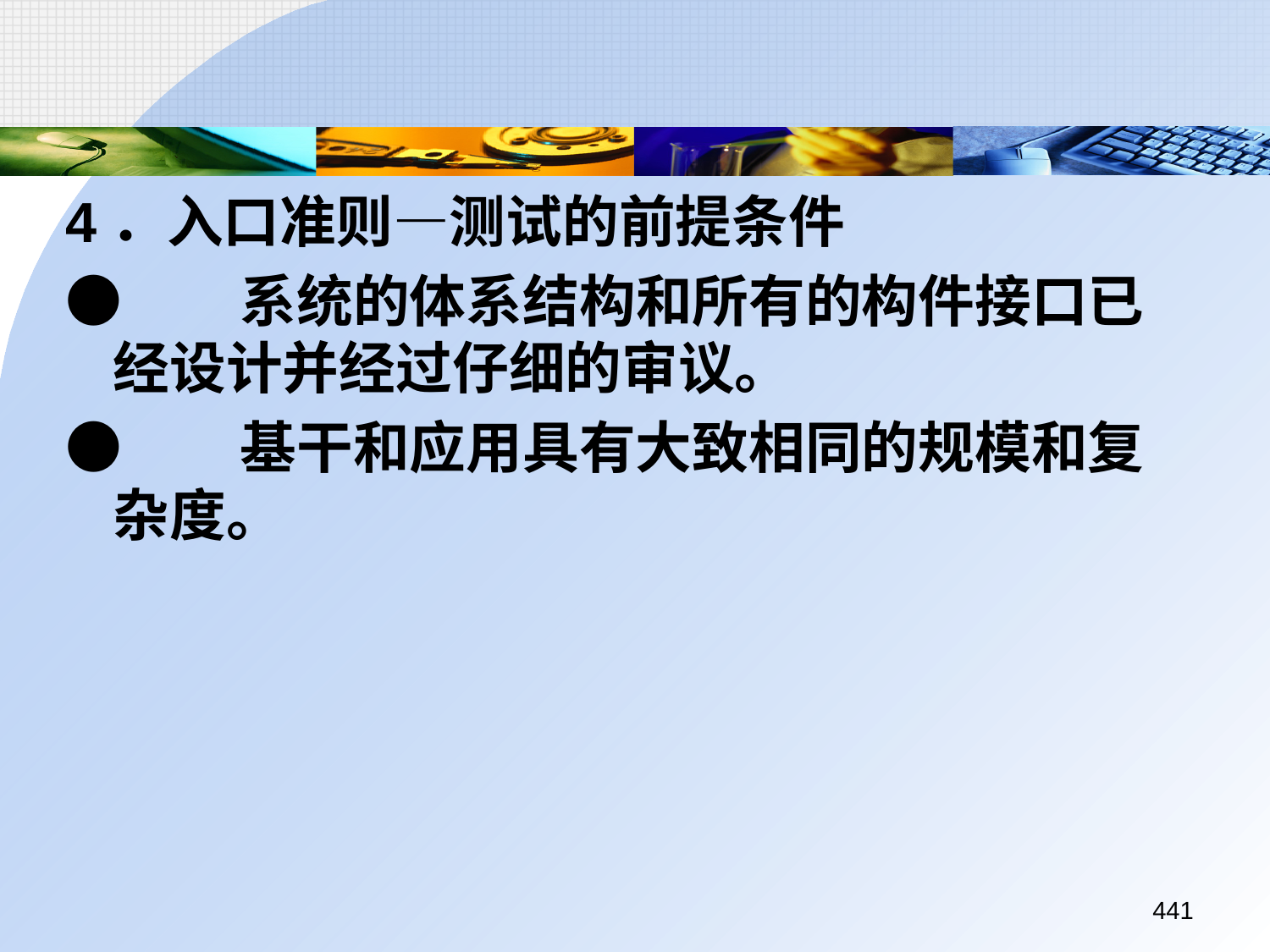

4．入口准则—测试的前提条件
●	系统的体系结构和所有的构件接口已经设计并经过仔细的审议。
●	基干和应用具有大致相同的规模和复杂度。
441